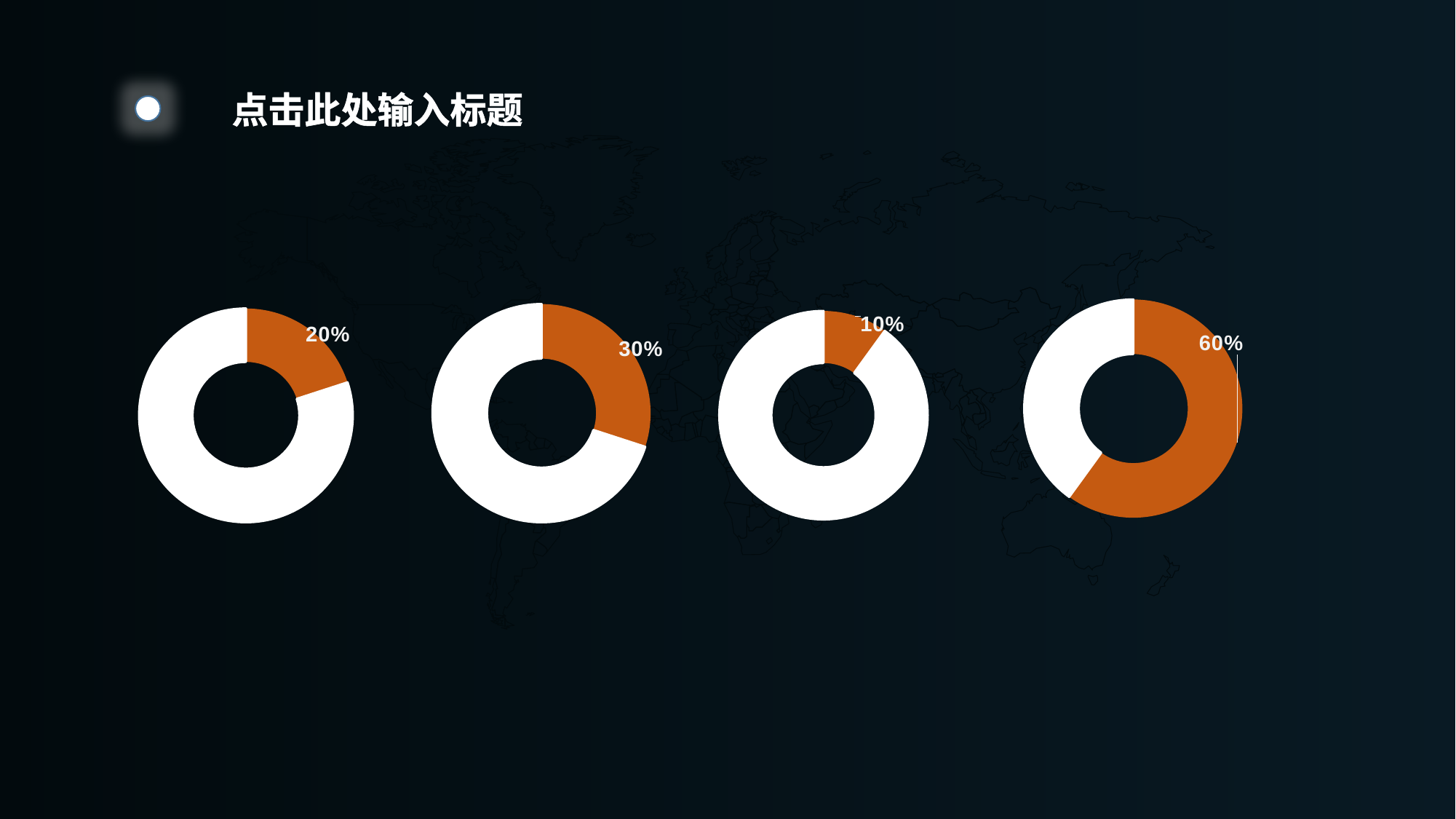

点击此处输入标题

### Chart

| Category | 销售额 |
|---|---|
| 第一季度 | 0.6 |
| 第二季度 | 0.4 |

### Chart

| Category | 销售额 |
|---|---|
| 第一季度 | 0.1 |
| 第二季度 | 0.9 |

### Chart

| Category | 销售额 |
|---|---|
| 第一季度 | 0.2 |
| 第二季度 | 0.8 |

### Chart

| Category | 销售额 |
|---|---|
| 第一季度 | 0.3 |
| 第二季度 | 0.7 |